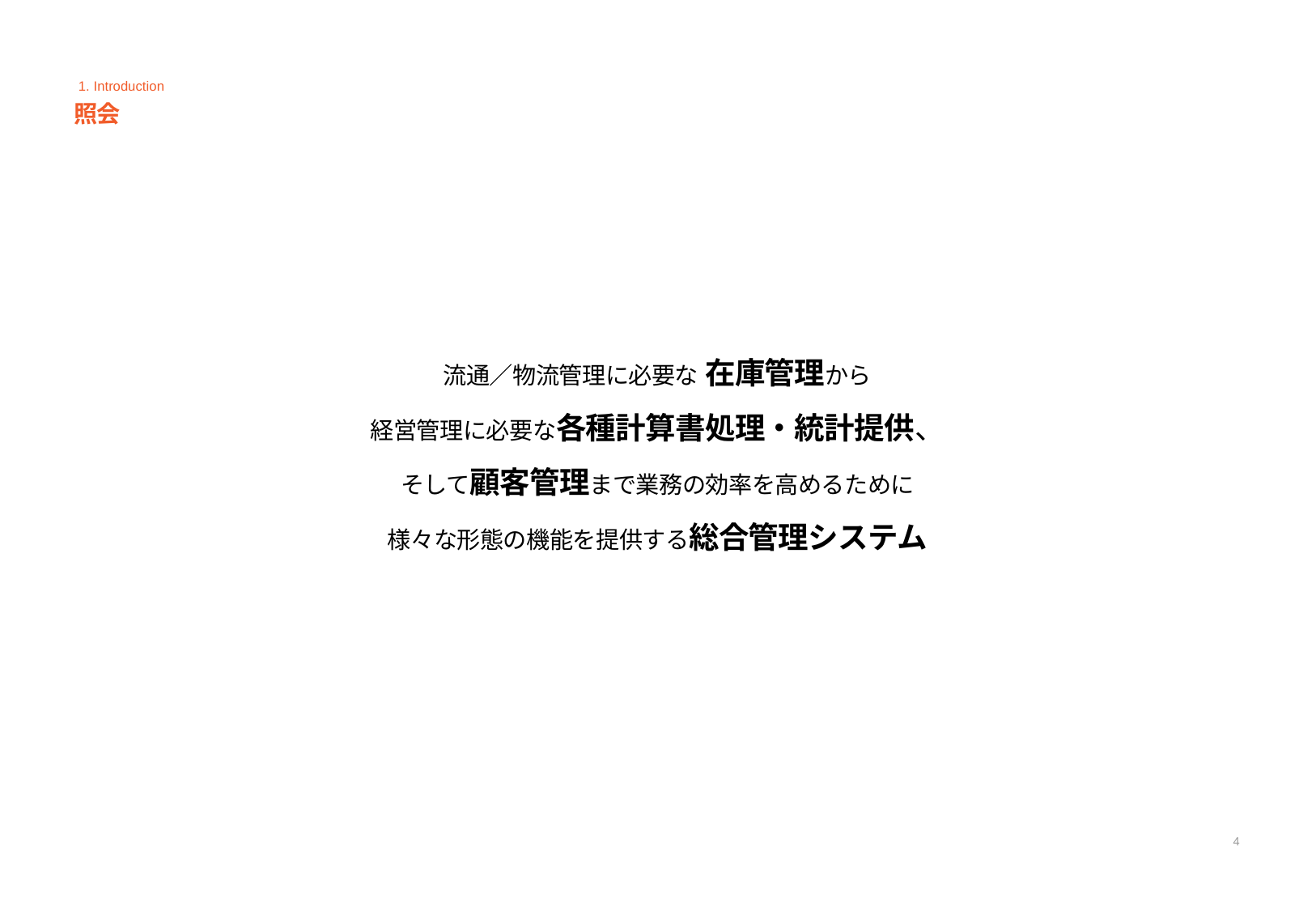

1. Introduction
照会
流通／物流管理に必要な 在庫管理から
経営管理に必要な各種計算書処理・統計提供、
そして顧客管理まで業務の効率を高めるために
様々な形態の機能を提供する総合管理システム
4